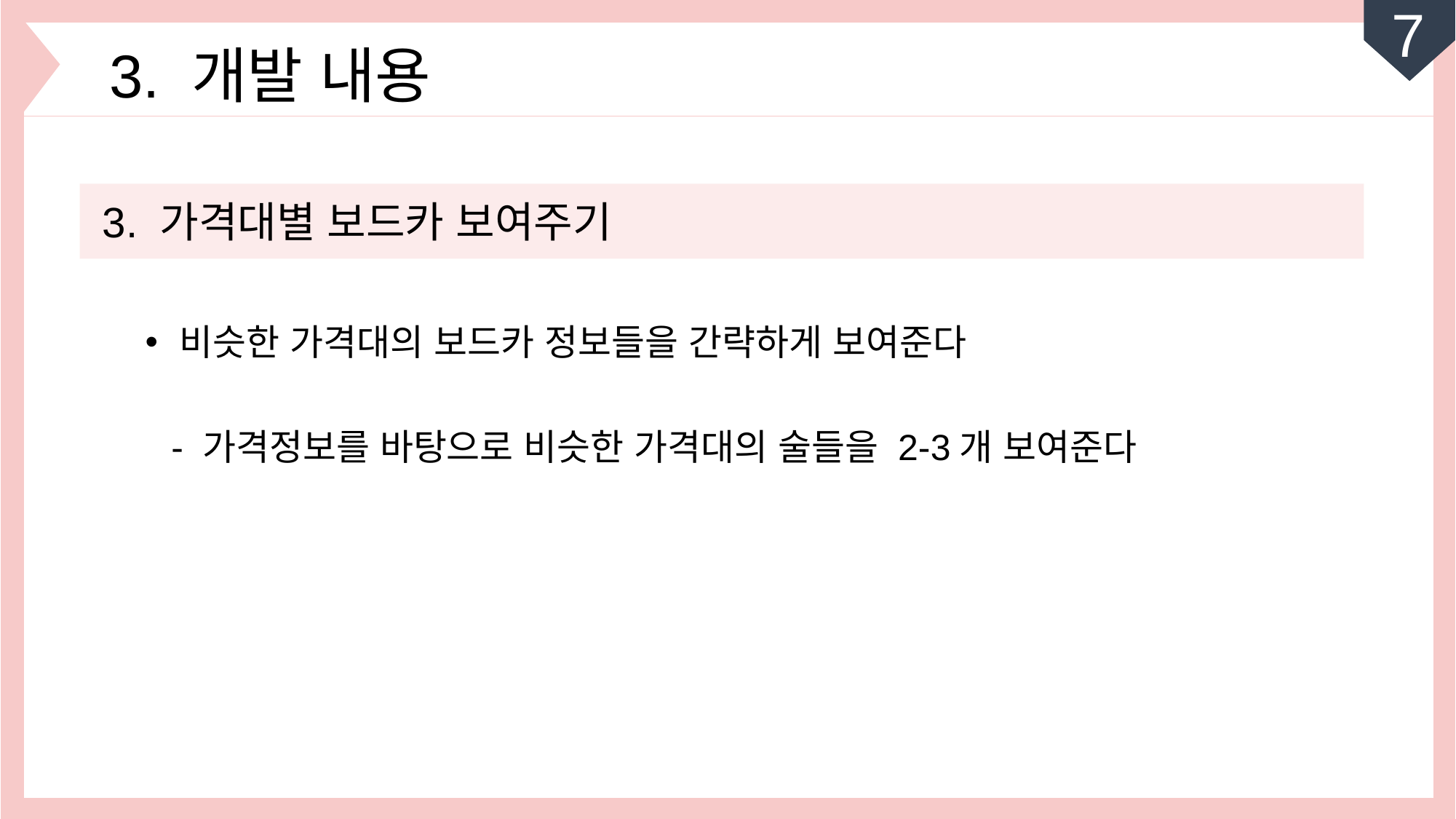

7

3. 개발 내용

3. 가격대별 보드카 보여주기
비슷한 가격대의 보드카 정보들을 간략하게 보여준다
- 가격정보를 바탕으로 비슷한 가격대의 술들을 2-3개 보여준다